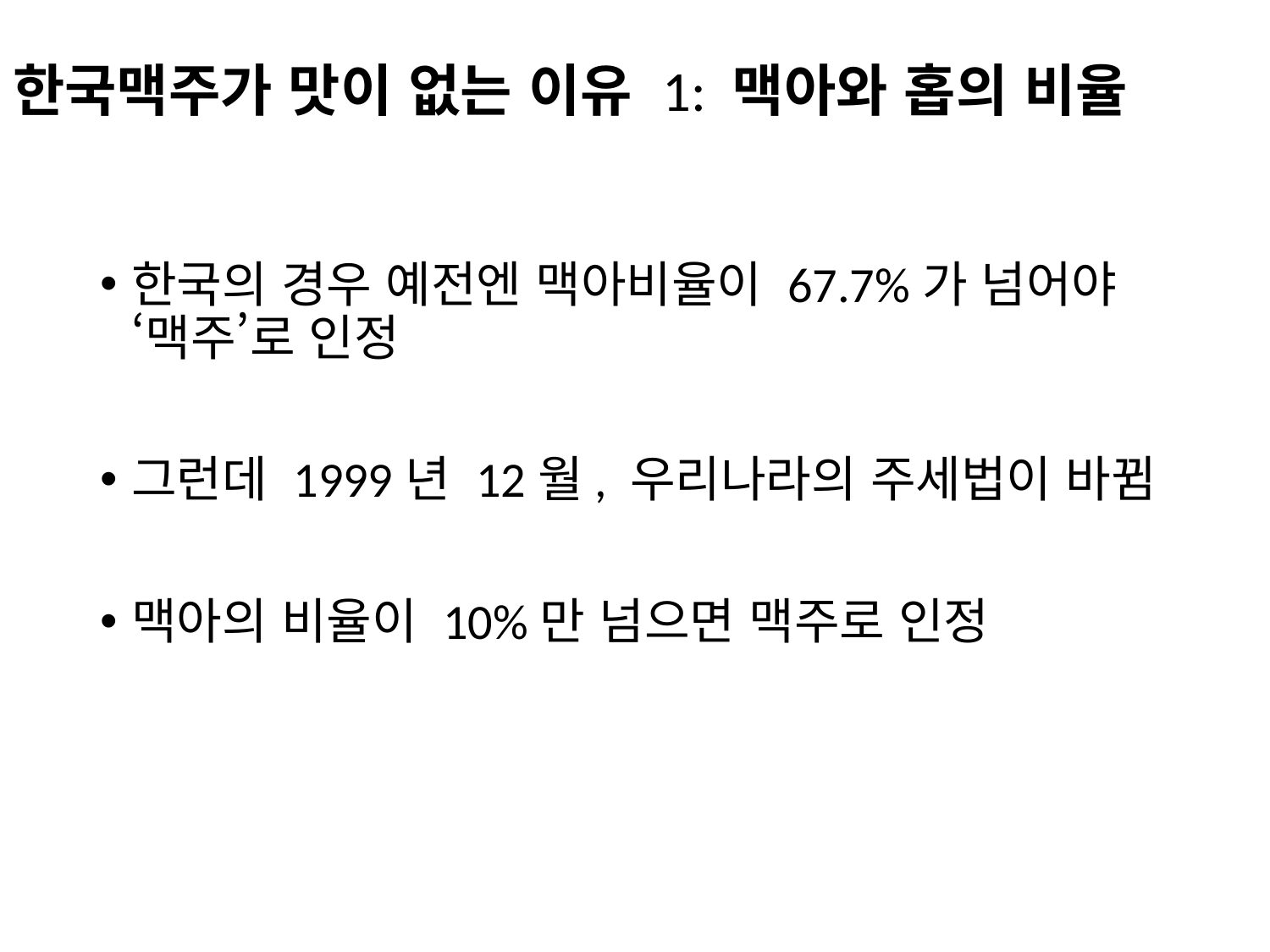

# 한국맥주가 맛이 없는 이유 1: 맥아와 홉의 비율
한국의 경우 예전엔 맥아비율이 67.7%가 넘어야 ‘맥주’로 인정

그런데 1999년 12월, 우리나라의 주세법이 바뀜

맥아의 비율이 10%만 넘으면 맥주로 인정